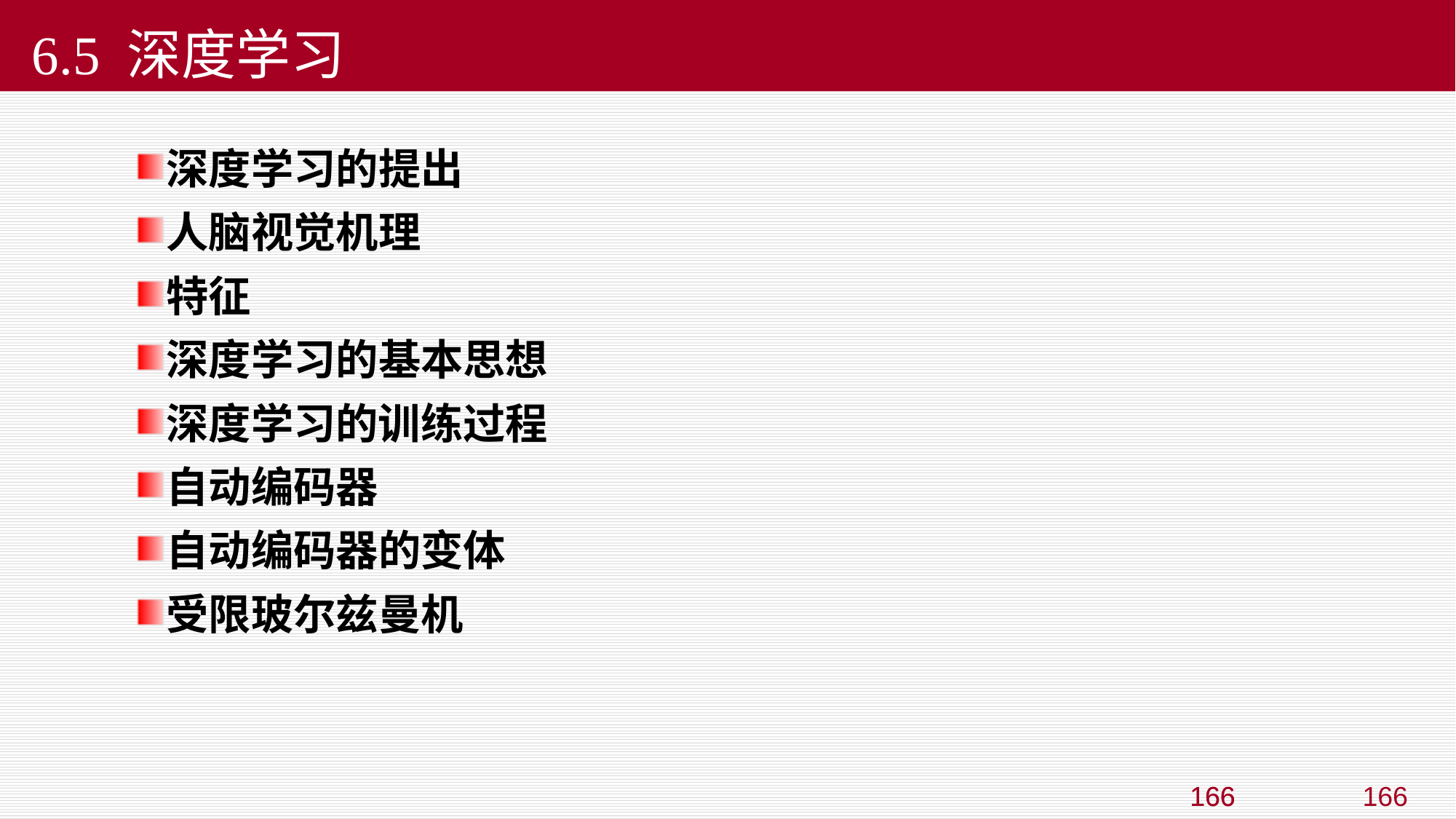

# 6.5 深度学习
深度学习的提出
人脑视觉机理
特征
深度学习的基本思想
深度学习的训练过程
自动编码器
自动编码器的变体
受限玻尔兹曼机
166
166
166